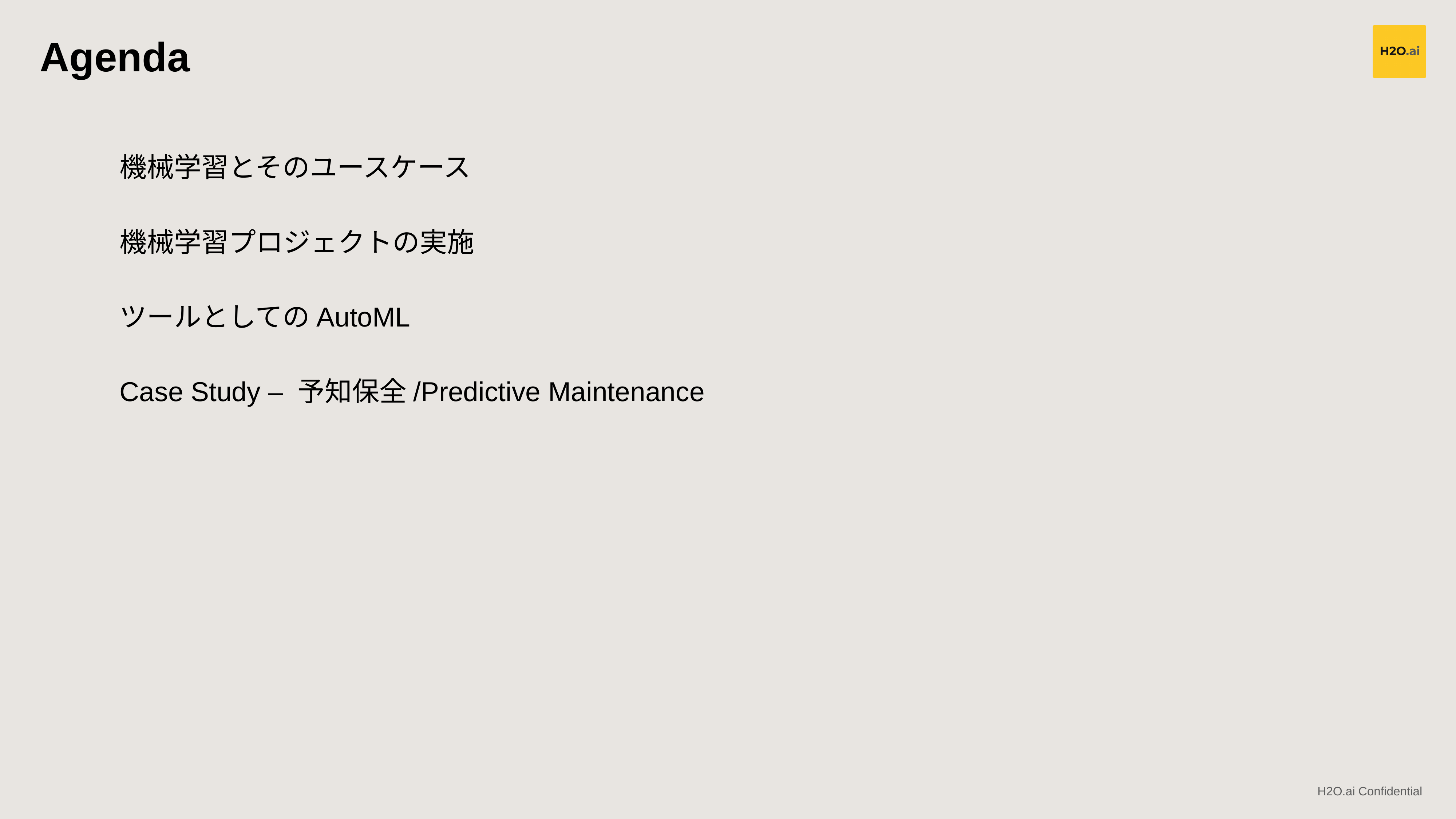

Agenda
機械学習とそのユースケース

機械学習プロジェクトの実施

ツールとしてのAutoML

Case Study – 予知保全/Predictive Maintenance